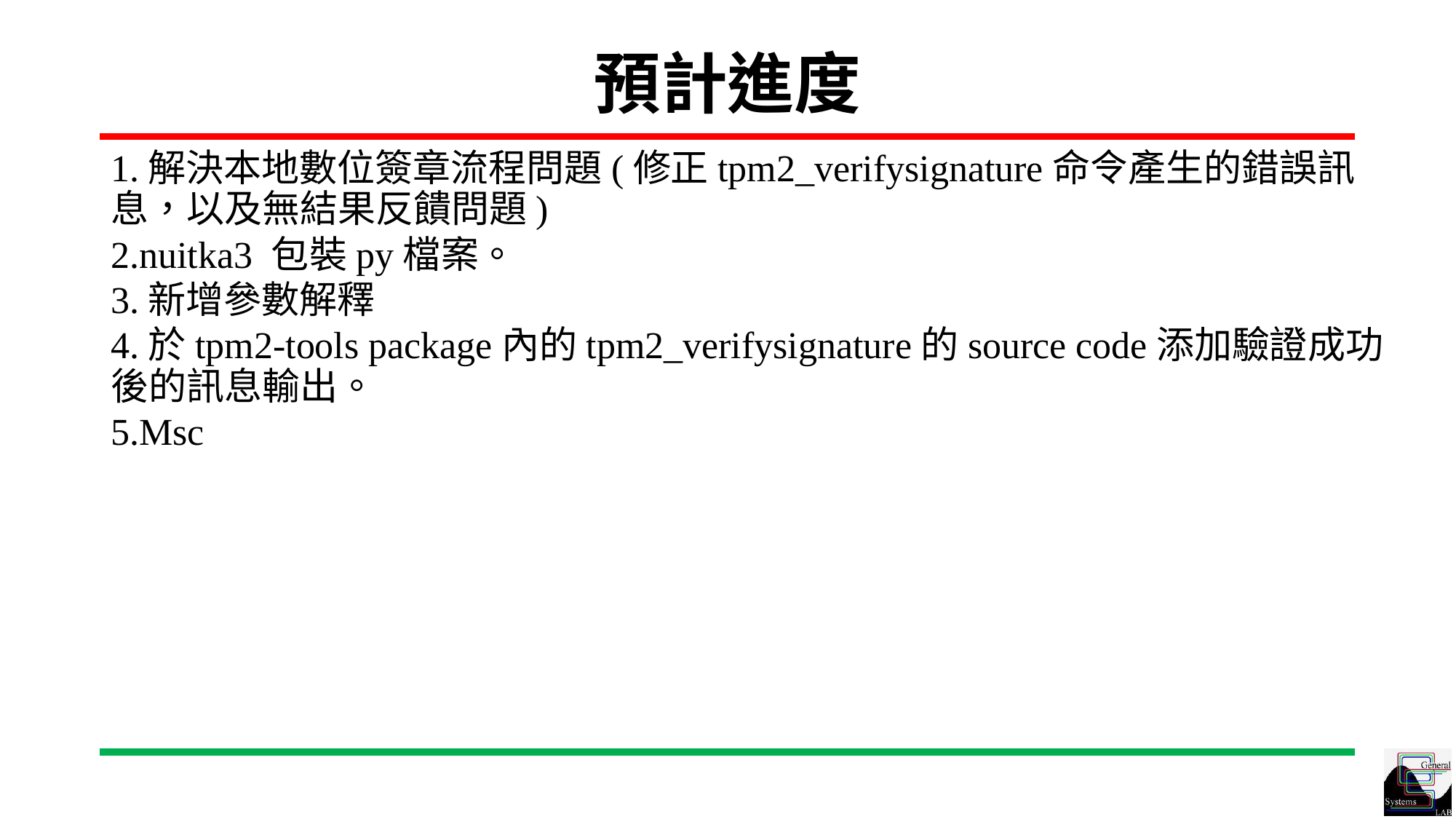

# 預計進度

1.解決本地數位簽章流程問題(修正tpm2_verifysignature命令產生的錯誤訊息，以及無結果反饋問題)
2.nuitka3 包裝py檔案。
3.新增參數解釋
4.於tpm2-tools package內的tpm2_verifysignature的source code添加驗證成功後的訊息輸出。
5.Msc